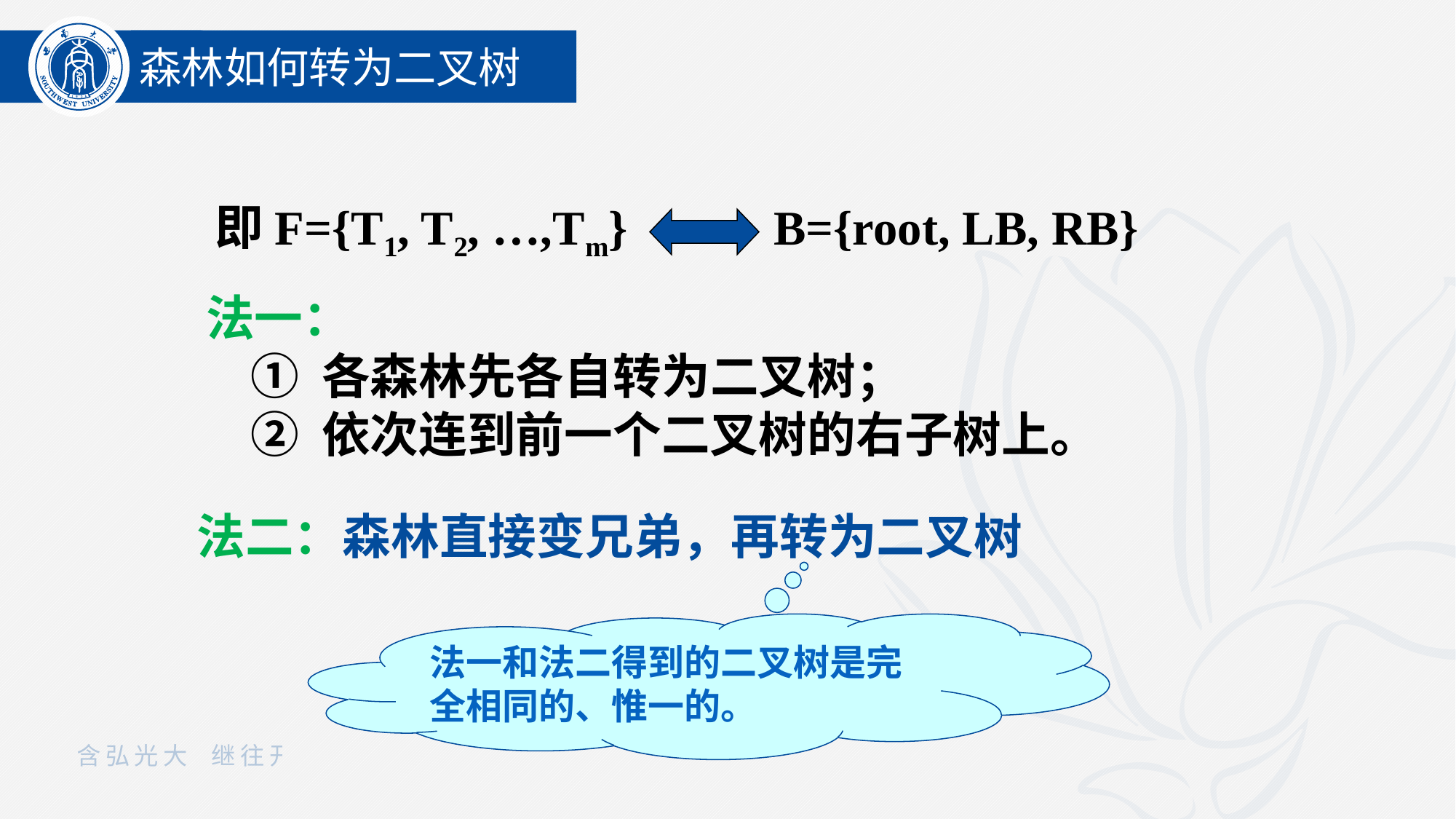

森林如何转为二叉树
即F={T1, T2, …,Tm}            B={root, LB, RB}

法一：
    ① 各森林先各自转为二叉树；
    ② 依次连到前一个二叉树的右子树上。
法二：森林直接变兄弟，再转为二叉树
法一和法二得到的二叉树是完全相同的、惟一的。